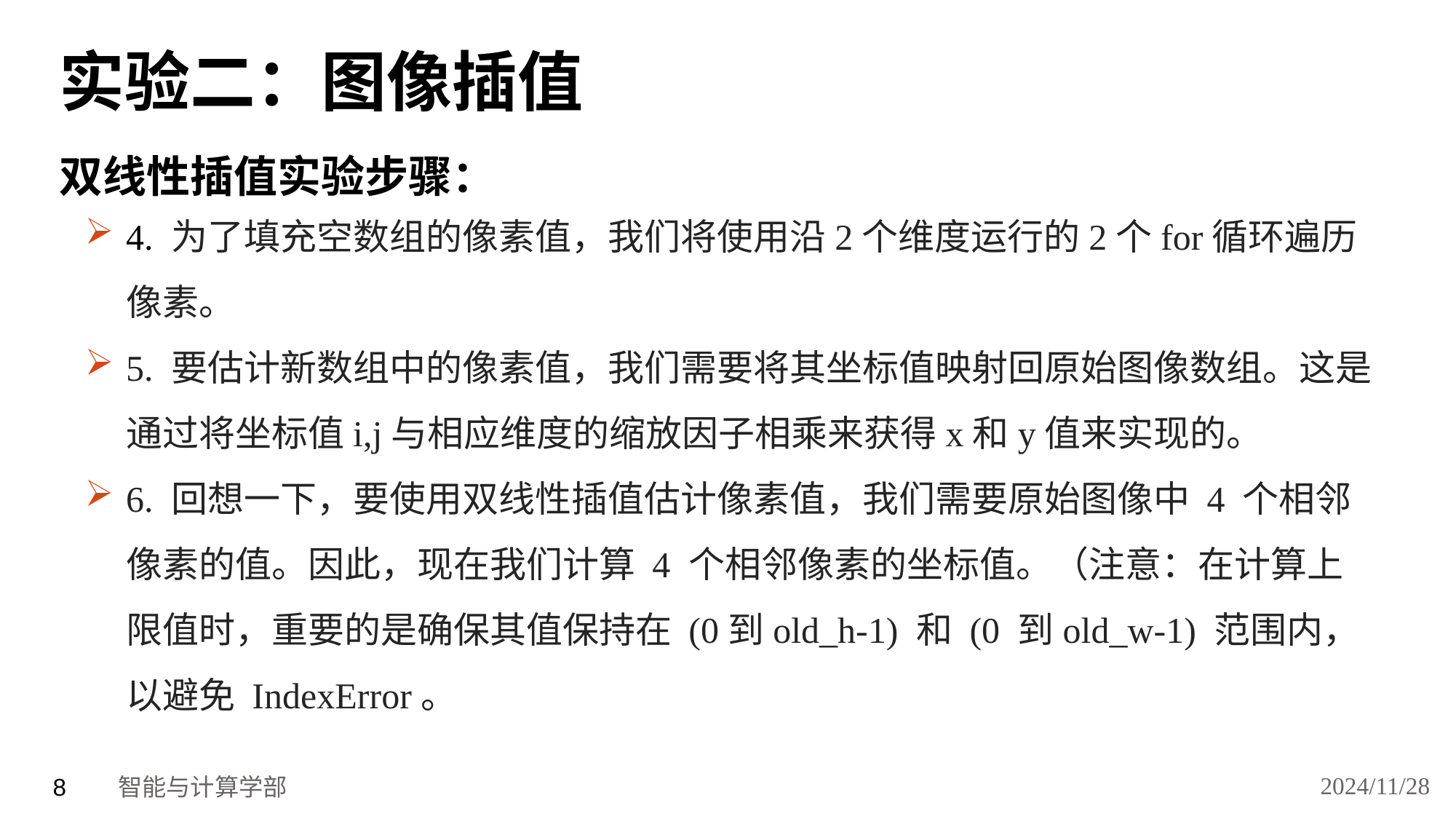

# 实验二：图像插值
双线性插值实验步骤：

4. 为了填充空数组的像素值，我们将使用沿2个维度运行的2个for循环遍历像素。
5. 要估计新数组中的像素值，我们需要将其坐标值映射回原始图像数组。这是通过将坐标值i,j与相应维度的缩放因子相乘来获得x和y值来实现的。
6. 回想一下，要使用双线性插值估计像素值，我们需要原始图像中 4 个相邻像素的值。因此，现在我们计算 4 个相邻像素的坐标值。（注意：在计算上限值时，重要的是确保其值保持在 (0到old_h-1) 和 (0 到old_w-1) 范围内，以避免 IndexError。

2024/11/28
8
智能与计算学部